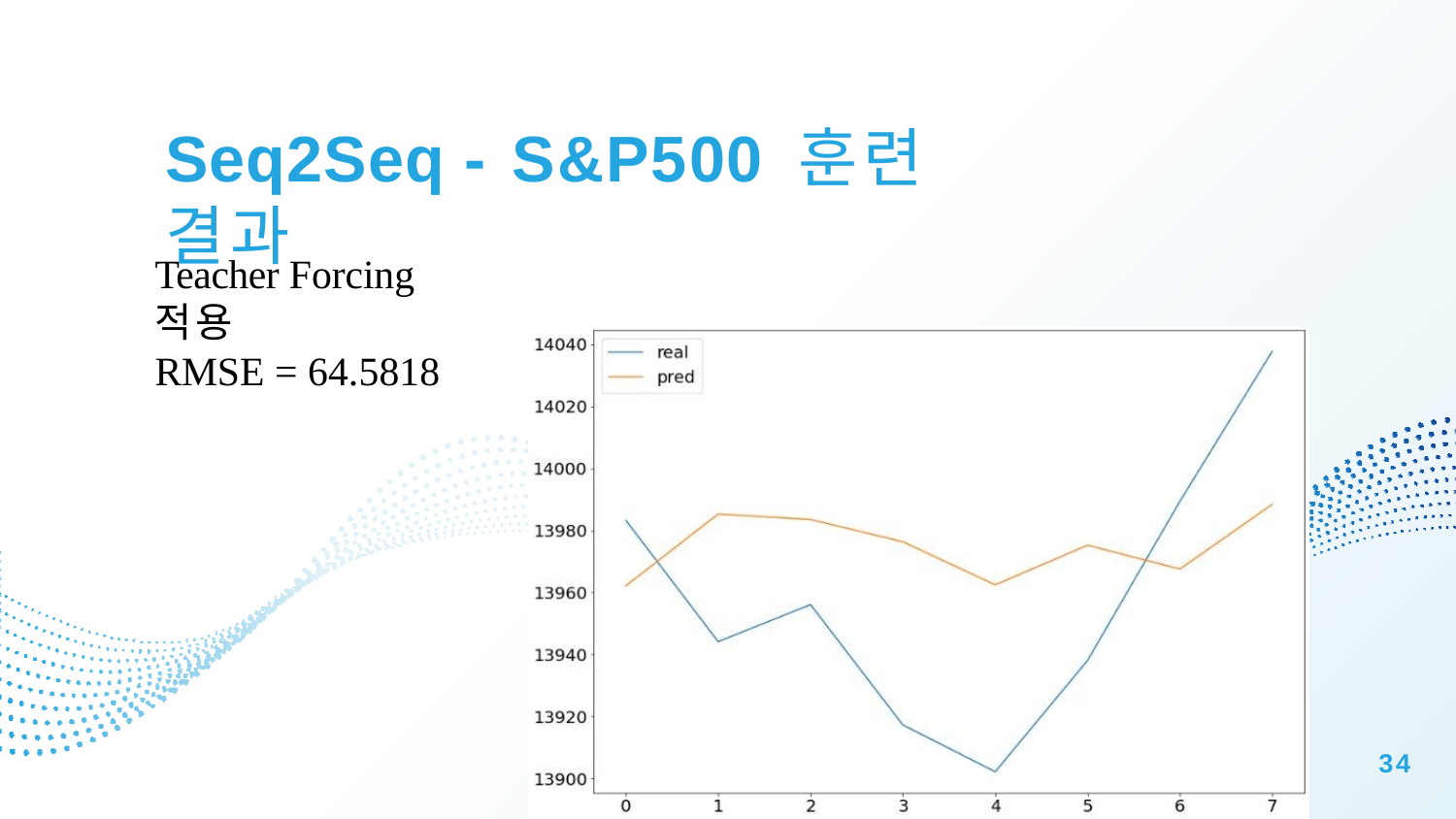

# Seq2Seq - S&P500 훈련 결과
Teacher Forcing 적용
RMSE = 64.5818

34